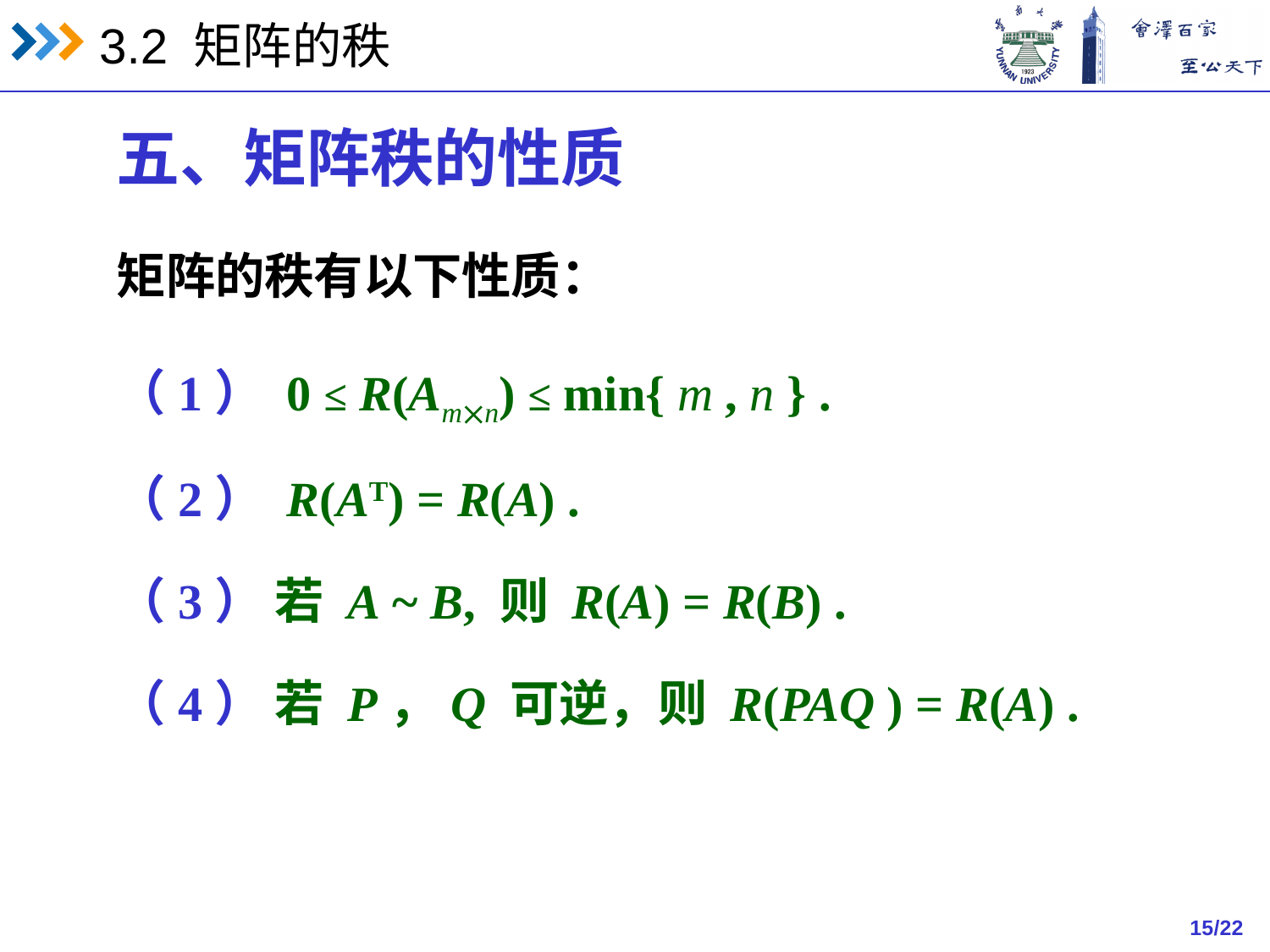

五、矩阵秩的性质
矩阵的秩有以下性质：
（1） 0 ≤ R(Am×n) ≤ min{ m , n } .
（2） R(AT) = R(A) .
（3） 若 A ~ B, 则 R(A) = R(B) .
（4） 若 P，Q 可逆，则 R(PAQ ) = R(A) .